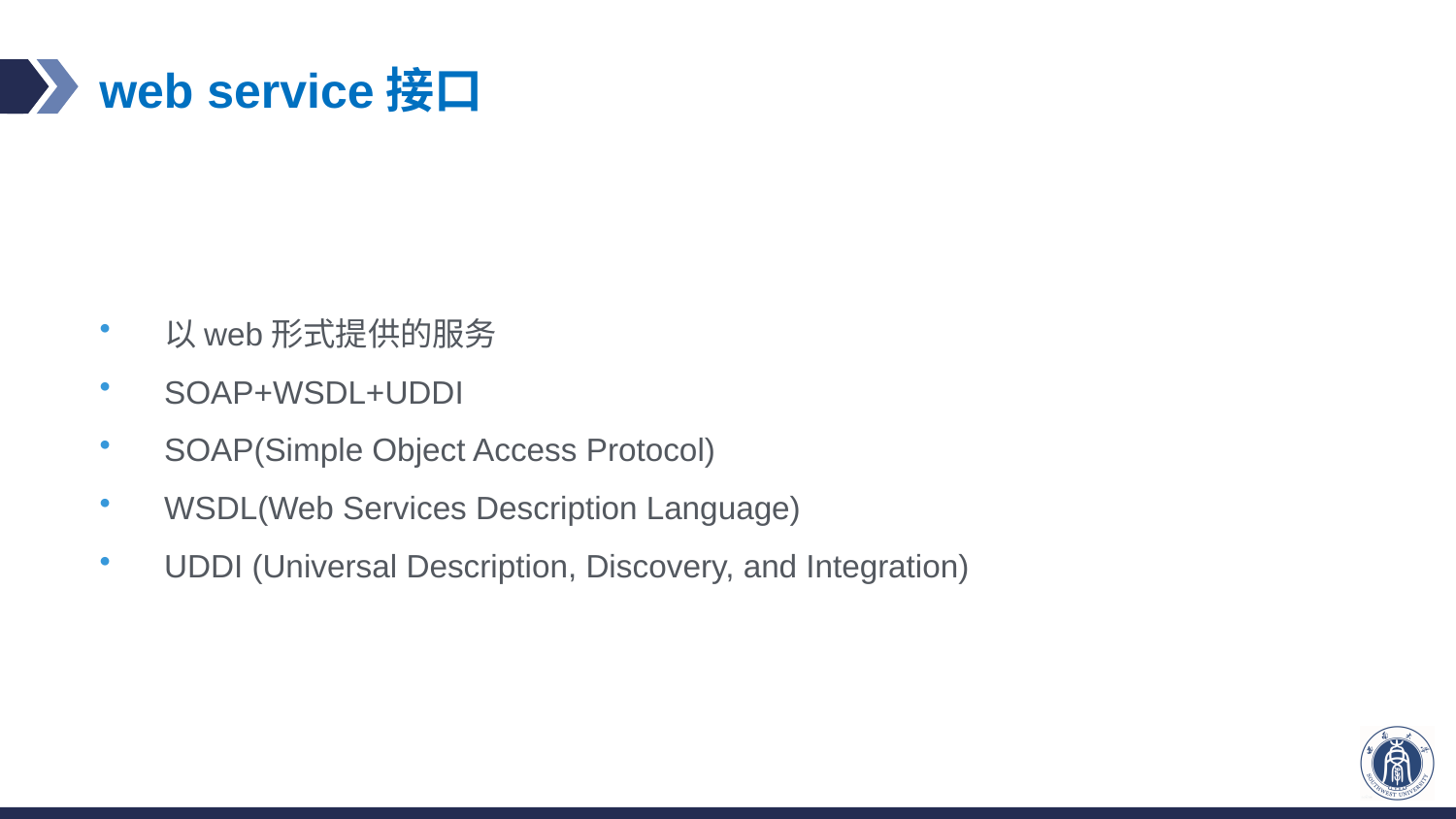

# web service接口
以web形式提供的服务
SOAP+WSDL+UDDI
SOAP(Simple Object Access Protocol)
WSDL(Web Services Description Language)
UDDI (Universal Description, Discovery, and Integration)